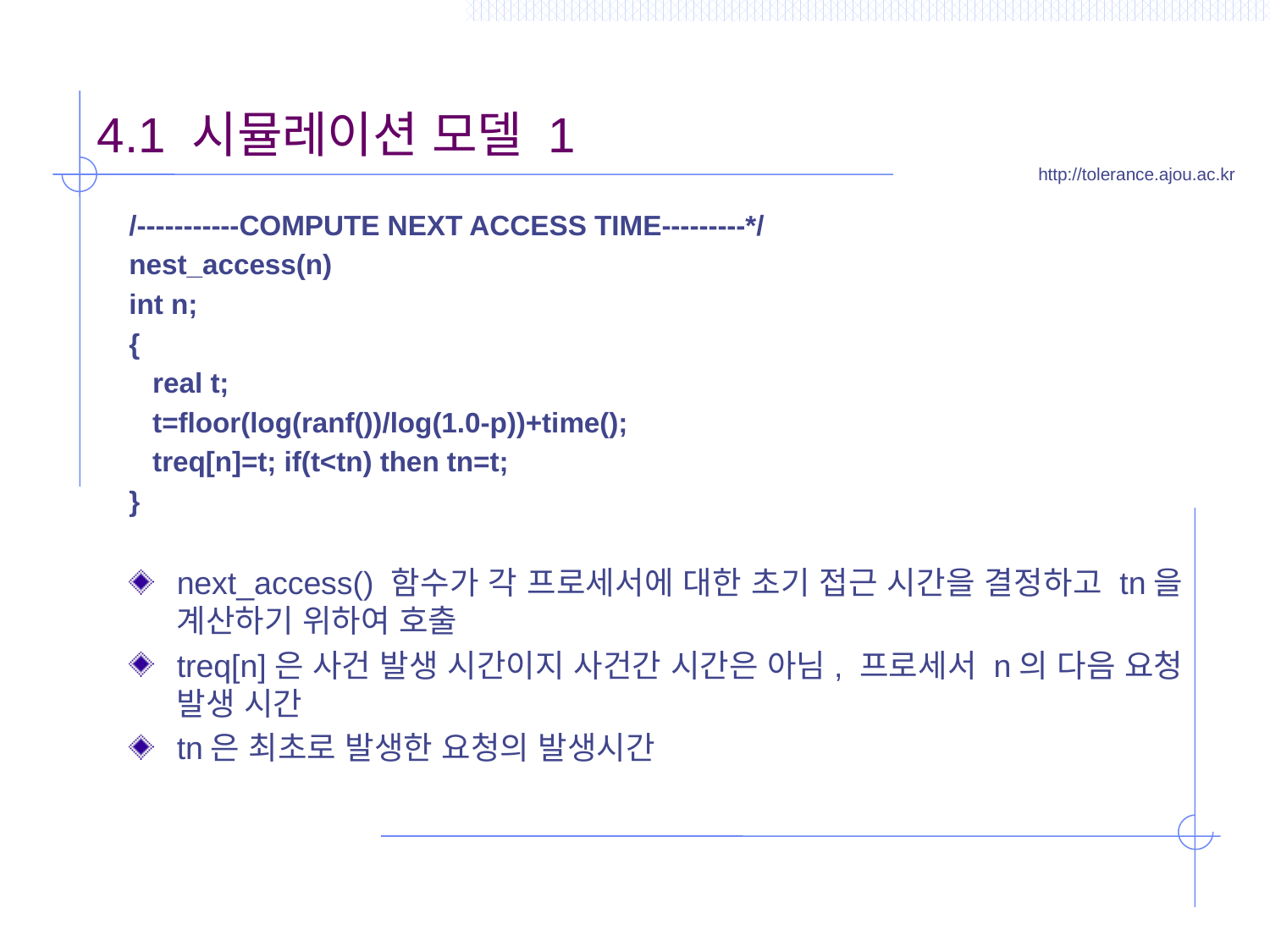

# 4.1 시뮬레이션 모델 1
/-----------COMPUTE NEXT ACCESS TIME---------*/
nest_access(n)
int n;
{
   real t;
   t=floor(log(ranf())/log(1.0-p))+time();
   treq[n]=t; if(t<tn) then tn=t;
}

next_access() 함수가 각 프로세서에 대한 초기 접근 시간을 결정하고 tn을 계산하기 위하여 호출
treq[n]은 사건 발생 시간이지 사건간 시간은 아님, 프로세서 n의 다음 요청 발생 시간
tn은 최초로 발생한 요청의 발생시간